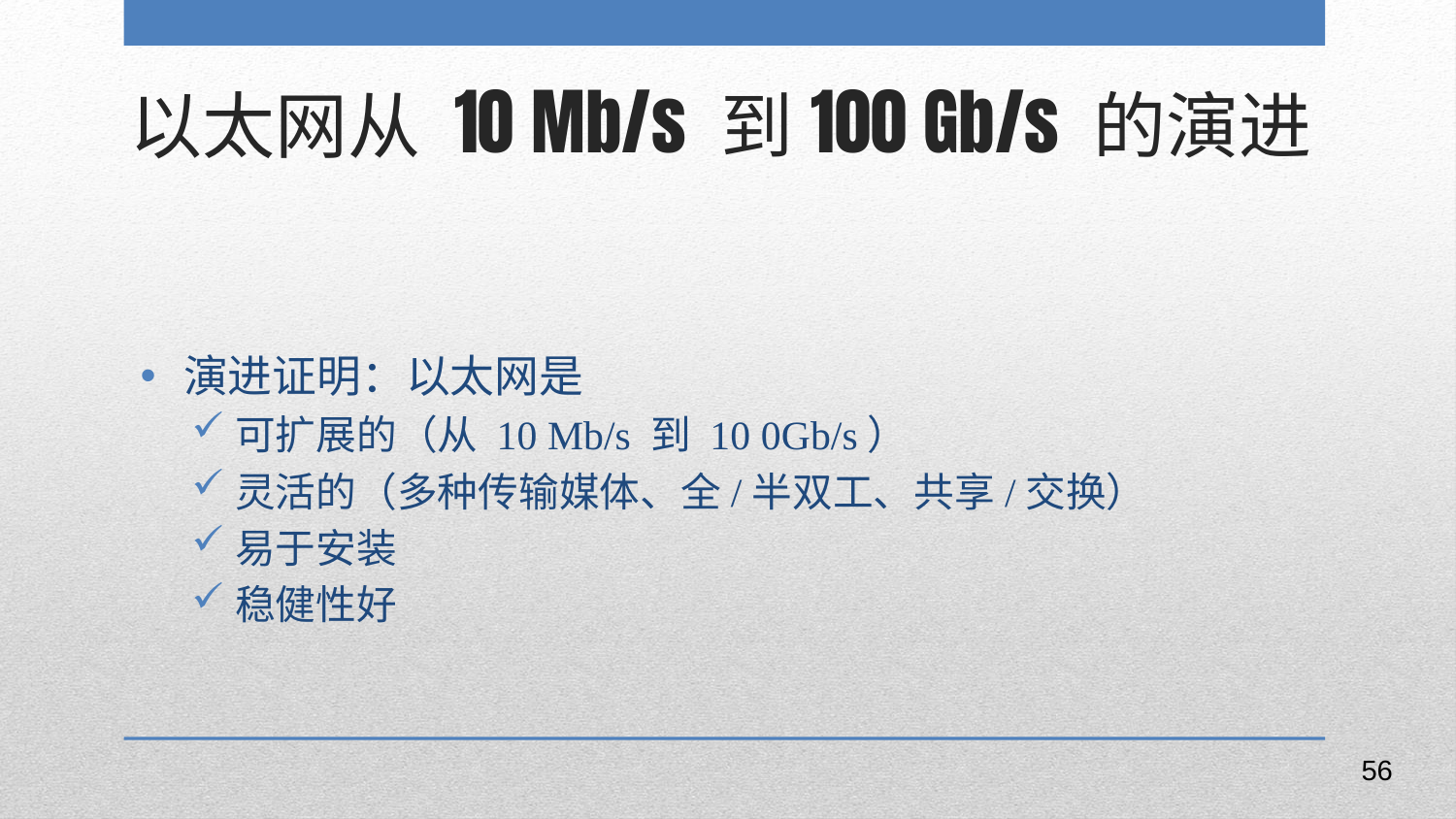

以太网从 10 Mb/s 到100 Gb/s 的演进
演进证明：以太网是
可扩展的（从 10 Mb/s 到 10 0Gb/s）
灵活的（多种传输媒体、全/半双工、共享/交换）
易于安装
稳健性好
56